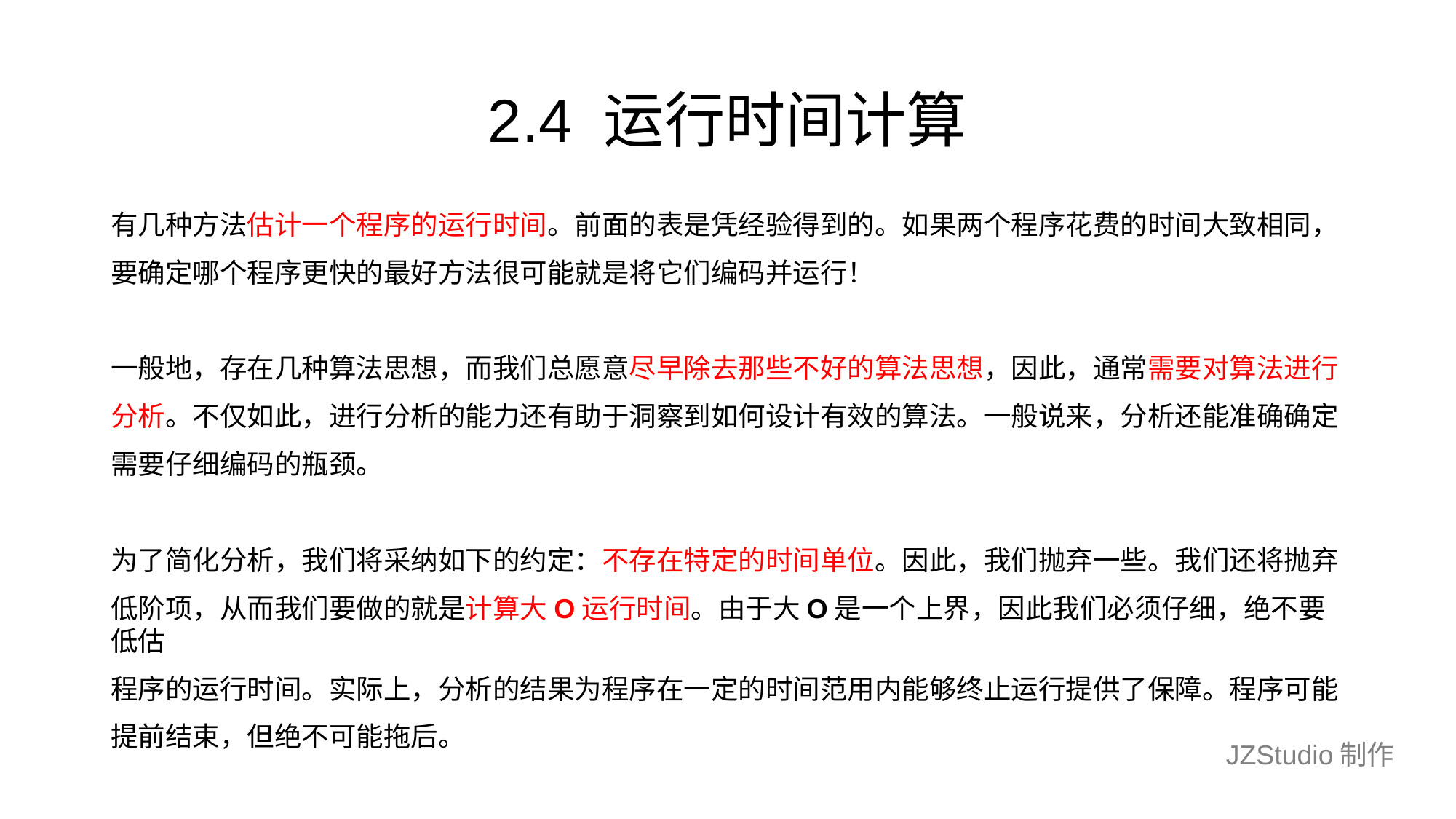

# 2.4 运行时间计算
有几种方法估计一个程序的运行时间。前面的表是凭经验得到的。如果两个程序花费的时间大致相同，
要确定哪个程序更快的最好方法很可能就是将它们编码并运行！

一般地，存在几种算法思想，而我们总愿意尽早除去那些不好的算法思想，因此，通常需要对算法进行
分析。不仅如此，进行分析的能力还有助于洞察到如何设计有效的算法。一般说来，分析还能准确确定
需要仔细编码的瓶颈。

为了简化分析，我们将采纳如下的约定：不存在特定的时间单位。因此，我们抛弃一些。我们还将抛弃
低阶项，从而我们要做的就是计算大O运行时间。由于大O是一个上界，因此我们必须仔细，绝不要低估
程序的运行时间。实际上，分析的结果为程序在一定的时间范用内能够终止运行提供了保障。程序可能
提前结束，但绝不可能拖后。